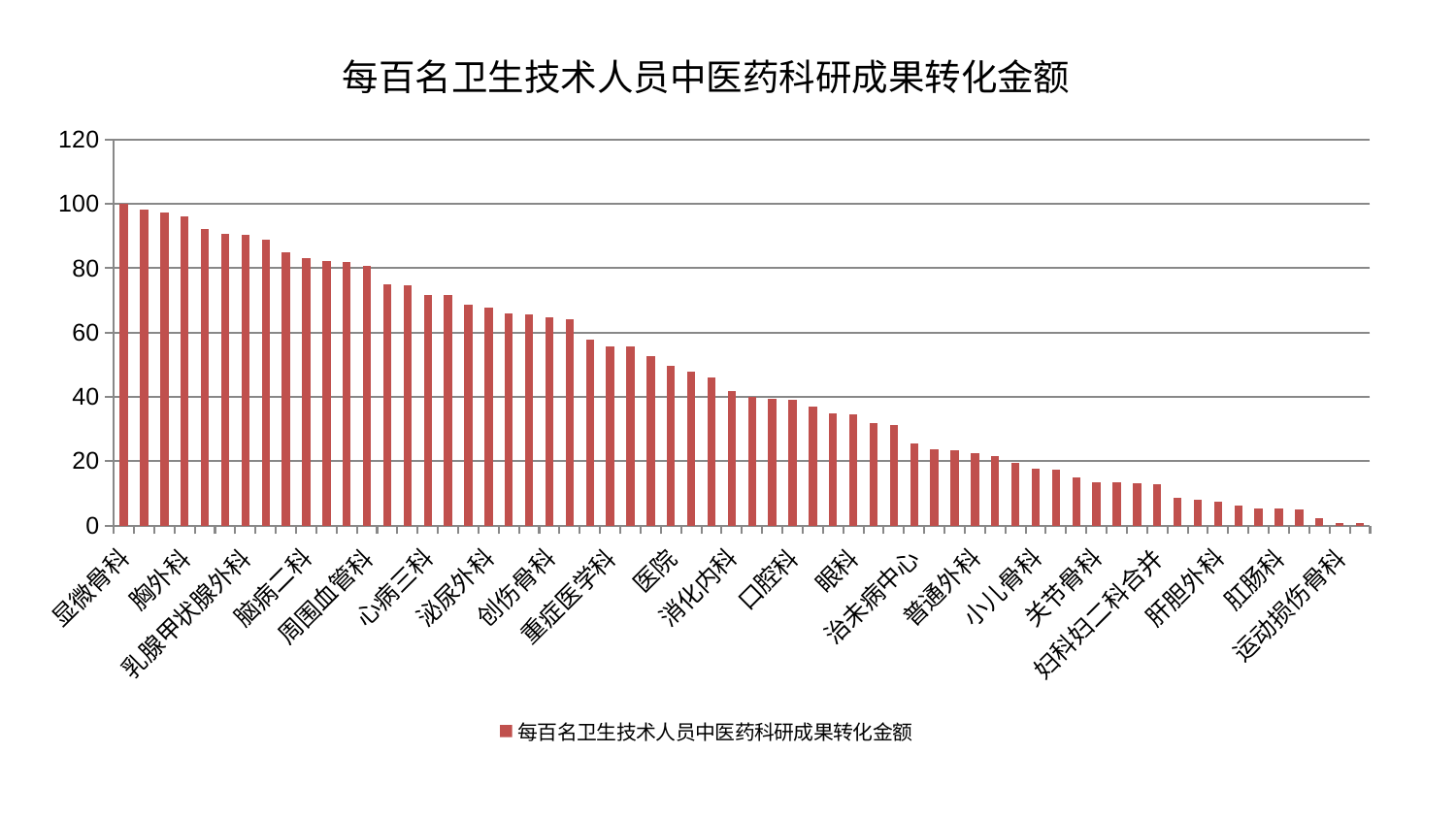

### Chart: 每百名卫生技术人员中医药科研成果转化金额

| Category | 每百名卫生技术人员中医药科研成果转化金额 |
|---|---|
| 显微骨科 | 100.0 |
| 美容皮肤科 | 98.20312748853694 |
| 针灸科 | 97.27088075527203 |
| 胸外科 | 96.04779010499216 |
| 脊柱骨科 | 92.247392992884 |
| 呼吸内科 | 90.69949543234458 |
| 乳腺甲状腺外科 | 90.40336083132419 |
| 心病二科 | 89.01178765248618 |
| 心血管内科 | 84.84200057746914 |
| 脑病二科 | 83.26875251452383 |
| 耳鼻喉科 | 82.26279954689356 |
| 妇二科 | 82.0676571700915 |
| 周围血管科 | 80.7793166040826 |
| 心病一科 | 75.13808839162725 |
| 妇科 | 74.79192683665518 |
| 心病三科 | 71.81839625287527 |
| 小儿推拿科 | 71.63010595697244 |
| 血液科 | 68.65858362726102 |
| 泌尿外科 | 67.6338604949326 |
| 内分泌科 | 65.83654188195288 |
| 心病四科 | 65.76937761691731 |
| 创伤骨科 | 64.78732780969206 |
| 老年医学科 | 64.11355902482893 |
| 身心医学科 | 57.92228601325562 |
| 重症医学科 | 55.770278814848915 |
| 康复科 | 55.75432893469861 |
| 脑病三科 | 52.60014720952986 |
| 医院 | 49.79701804448348 |
| 神经内科 | 47.825546305928476 |
| 微创骨科 | 45.89364056537889 |
| 消化内科 | 41.85860112360413 |
| 肾病科 | 40.07915979147519 |
| 肝病科 | 39.29144714718025 |
| 口腔科 | 39.08234850777462 |
| 东区肾病科 | 37.08025042768389 |
| 男科 | 34.92374276630638 |
| 眼科 | 34.45049902947219 |
| 脾胃病科 | 31.89347463334999 |
| 风湿病科 | 31.08277426269427 |
| 治未病中心 | 25.621619055574385 |
| 骨科 | 23.65552549136563 |
| 脾胃科消化科合并 | 23.40926207456861 |
| 普通外科 | 22.40158457421706 |
| 皮肤科 | 21.534486372102204 |
| 推拿科 | 19.511878278200488 |
| 小儿骨科 | 17.612343756845103 |
| 儿科 | 17.298197512155976 |
| 肿瘤内科 | 14.903276806798106 |
| 关节骨科 | 13.56277234849802 |
| 产科 | 13.448220924042468 |
| 西区重症医学科 | 13.114404762671414 |
| 妇科妇二科合并 | 12.785264217481798 |
| 脑病一科 | 8.58469912283018 |
| 中医经典科 | 8.081892021718662 |
| 肝胆外科 | 7.463705776866932 |
| 肾脏内科 | 6.330349671323067 |
| 综合内科 | 5.416993586839266 |
| 肛肠科 | 5.328215322920992 |
| 东区重症医学科 | 4.955347893411926 |
| 中医外治中心 | 2.131202692342759 |
| 运动损伤骨科 | 0.8370801783228096 |
| 神经外科 | 0.8252533805040737 |
196